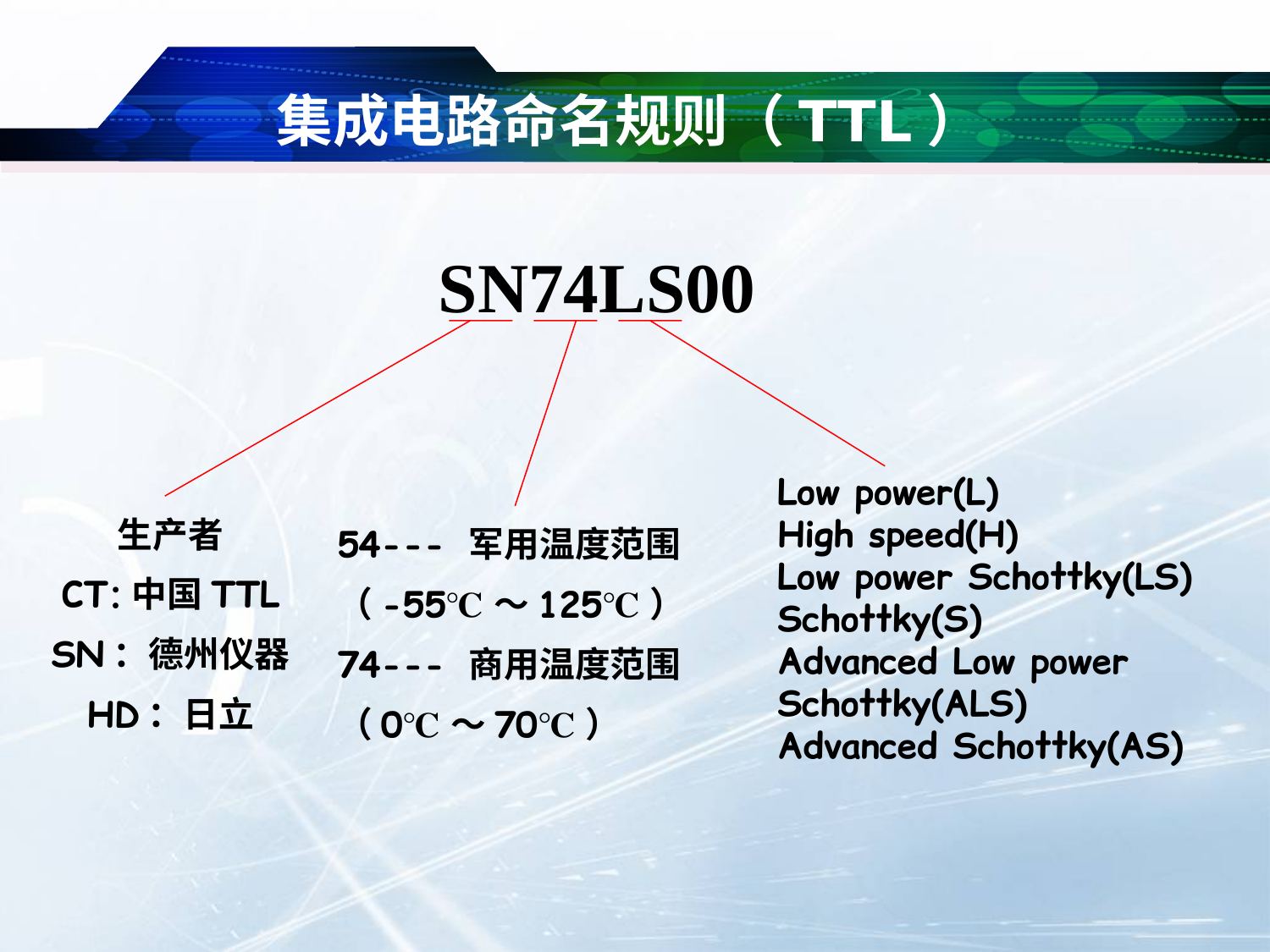

# 集成电路命名规则（TTL）
SN74LS00

Low power(L)
High speed(H)
Low power Schottky(LS)
Schottky(S)
Advanced Low power Schottky(ALS)
Advanced Schottky(AS)
生产者
CT:中国TTL
SN：德州仪器
HD：日立

54--- 军用温度范围
（-55℃～125℃）
74--- 商用温度范围
（0℃～70℃）